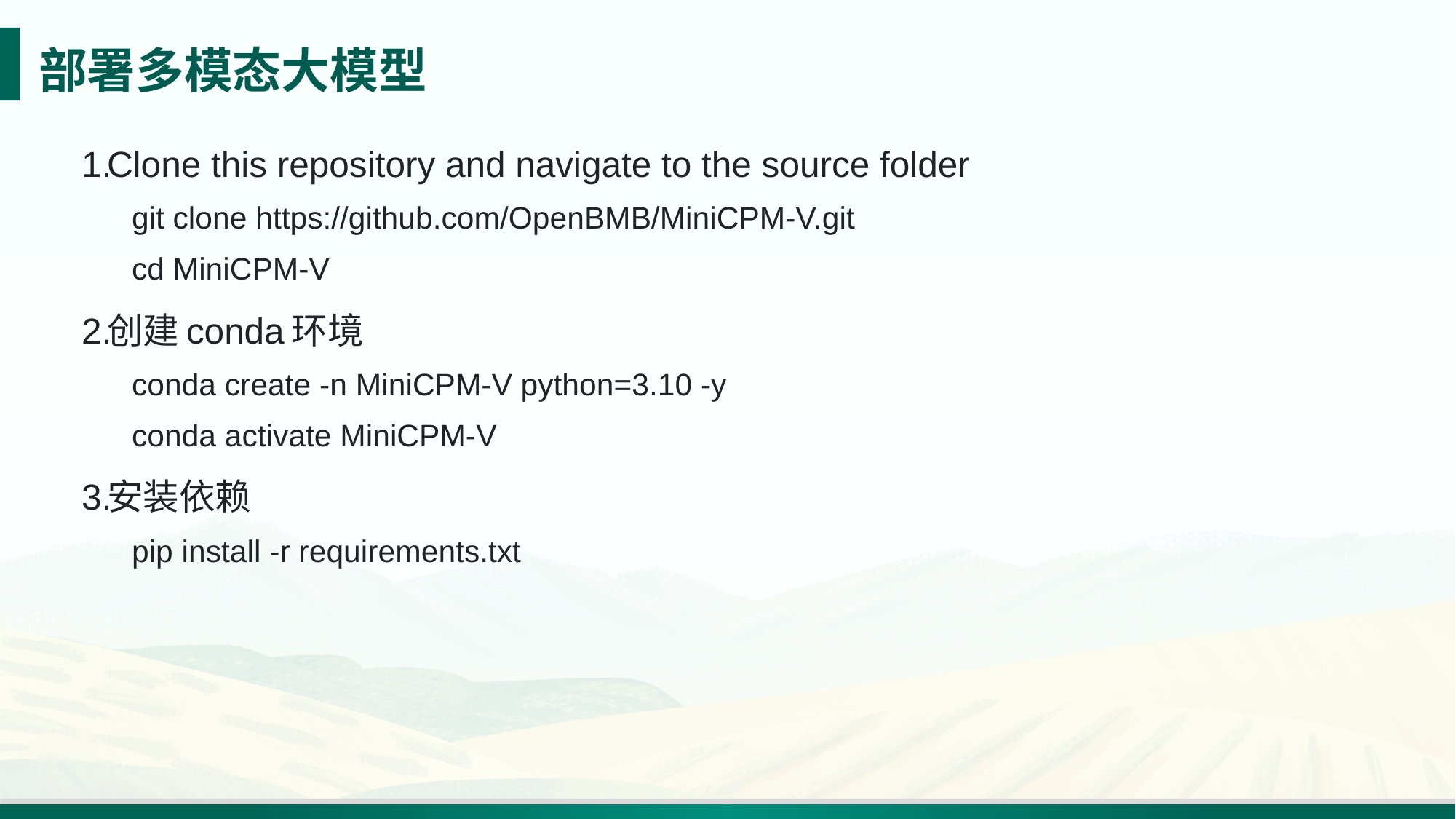

# 部署多模态大模型
Clone this repository and navigate to the source folder
git clone https://github.com/OpenBMB/MiniCPM-V.git
cd MiniCPM-V
创建conda环境
conda create -n MiniCPM-V python=3.10 -y
conda activate MiniCPM-V
安装依赖
pip install -r requirements.txt